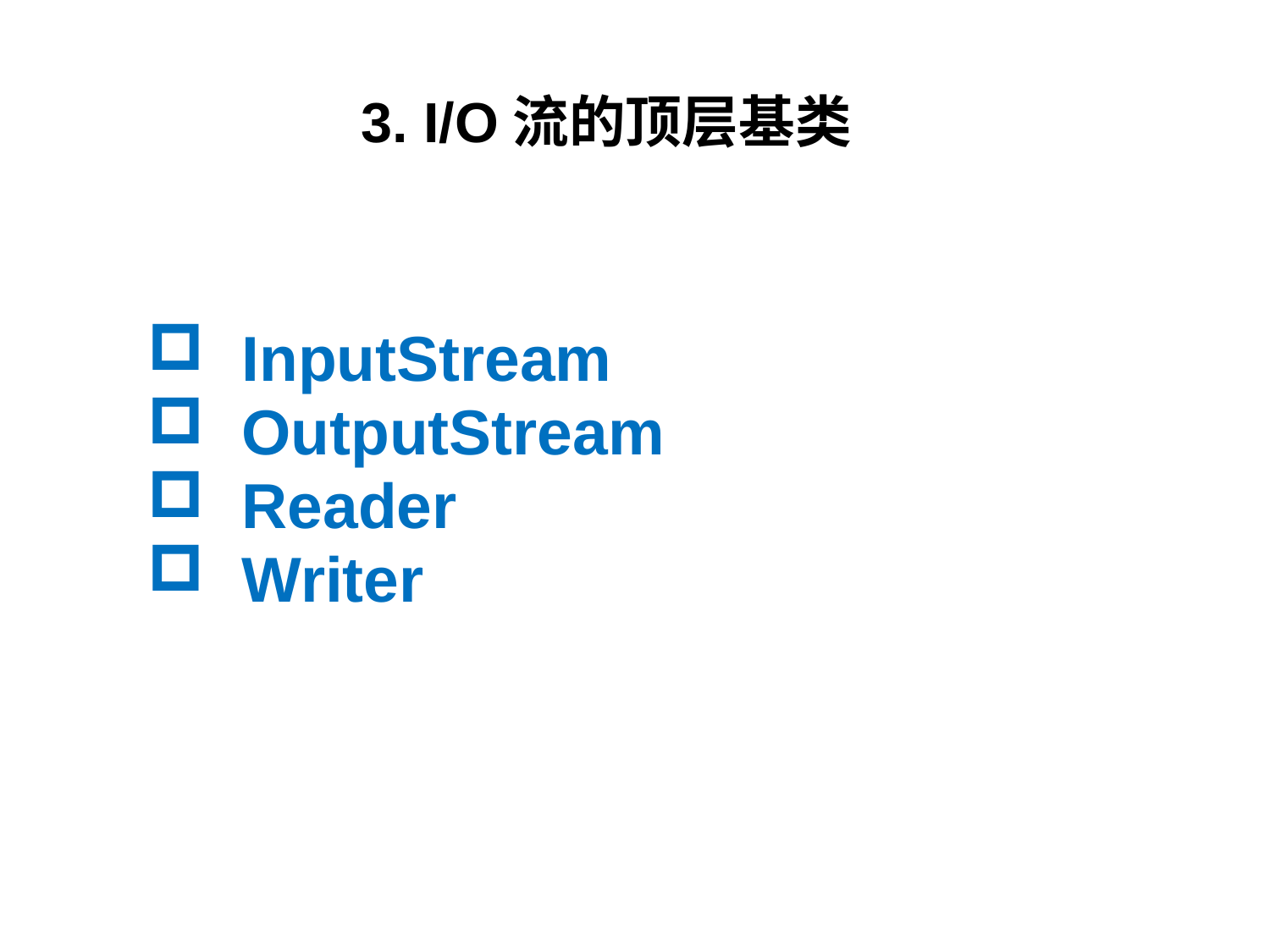

# 3. I/O流的顶层基类
  InputStream
  OutputStream
  Reader
  Writer